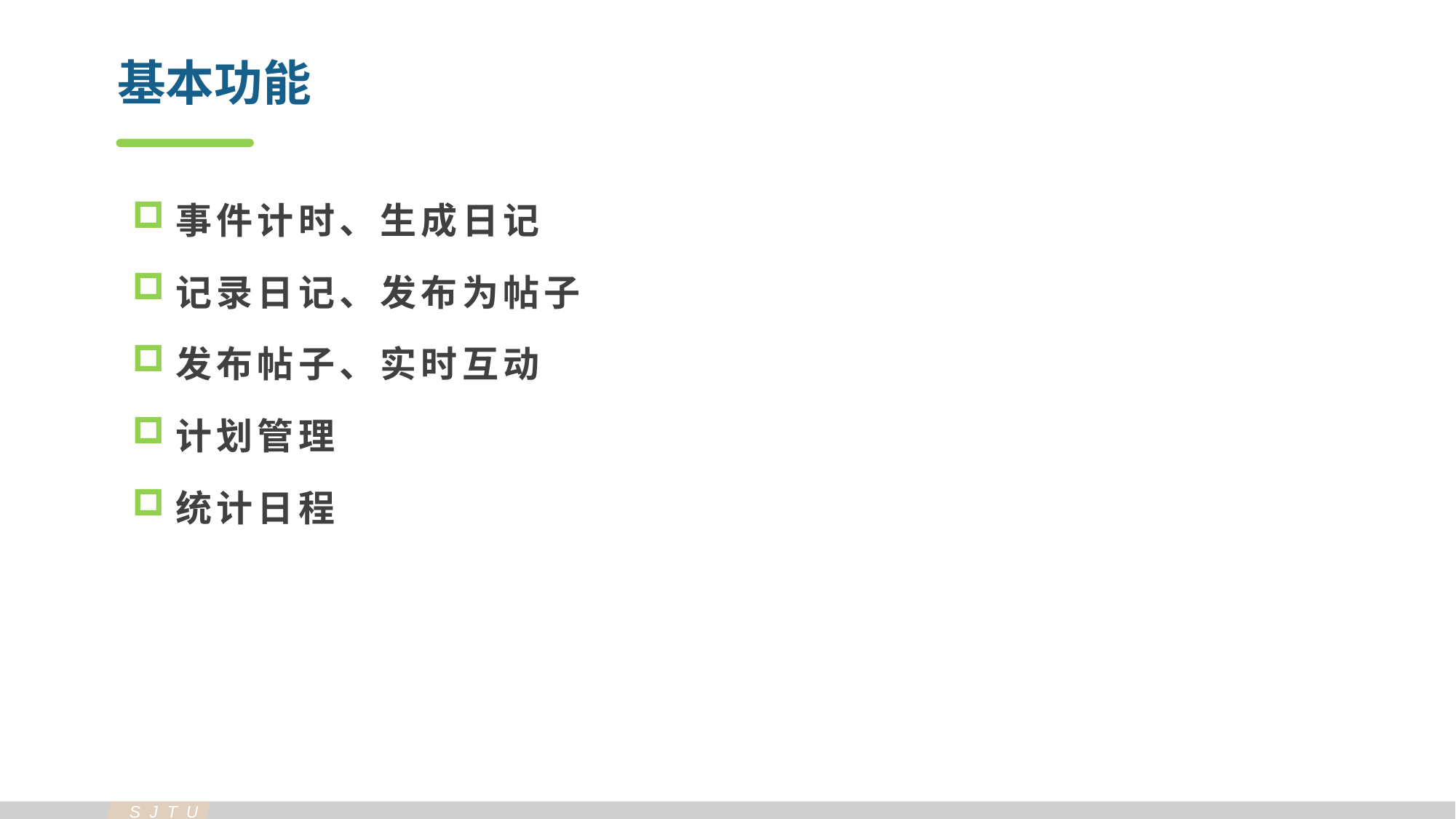

基本功能
事件计时、生成日记
记录日记、发布为帖子
发布帖子、实时互动
计划管理
统计日程